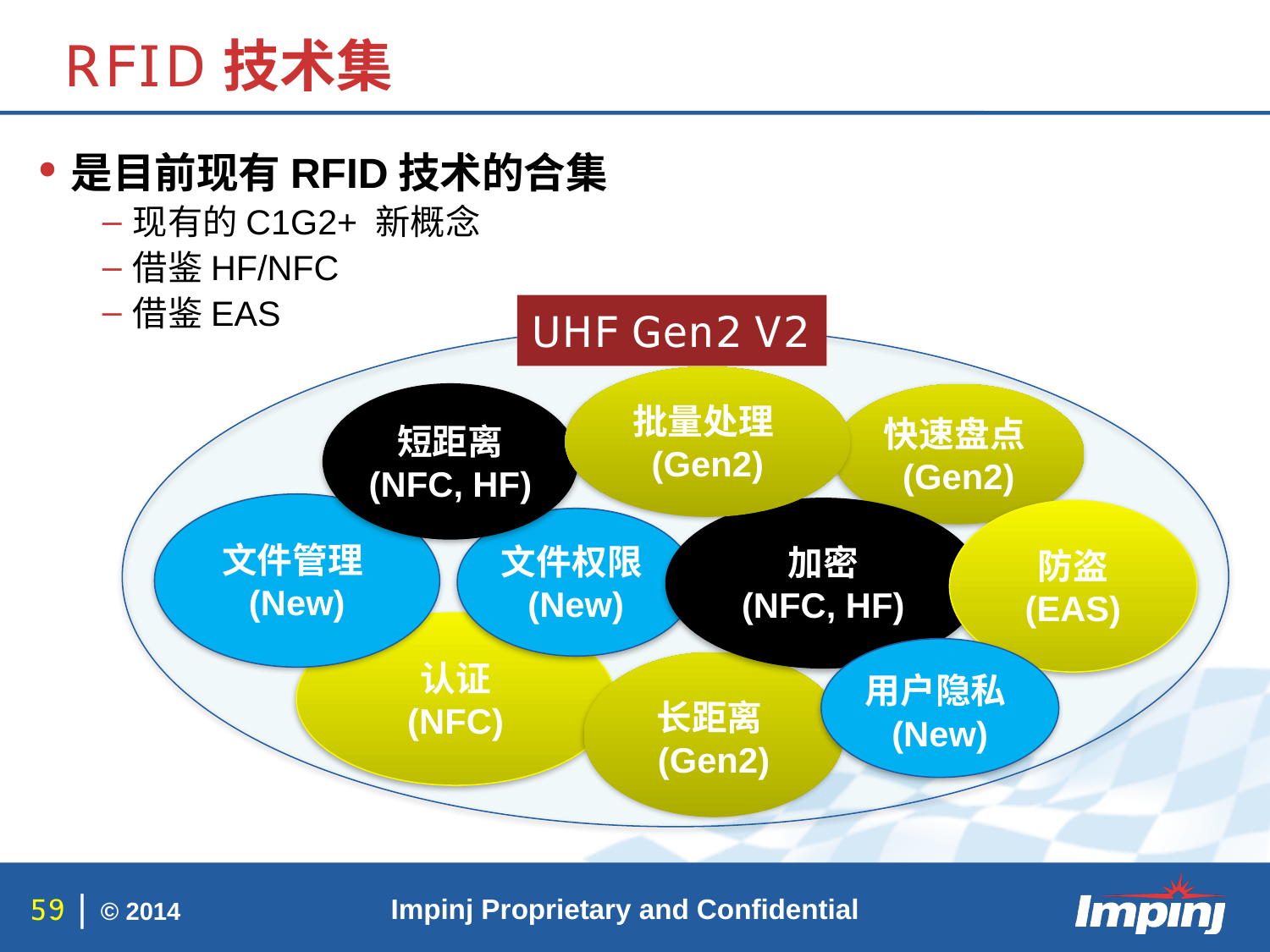

# RFID技术集
是目前现有RFID技术的合集
现有的C1G2+ 新概念
借鉴HF/NFC
借鉴EAS
UHF Gen2 V2

批量处理(Gen2)
短距离
(NFC, HF)
快速盘点(Gen2)
文件管理(New)
加密
(NFC, HF)
防盗
(EAS)
文件权限(New)
认证
(NFC)
用户隐私(New)
长距离(Gen2)